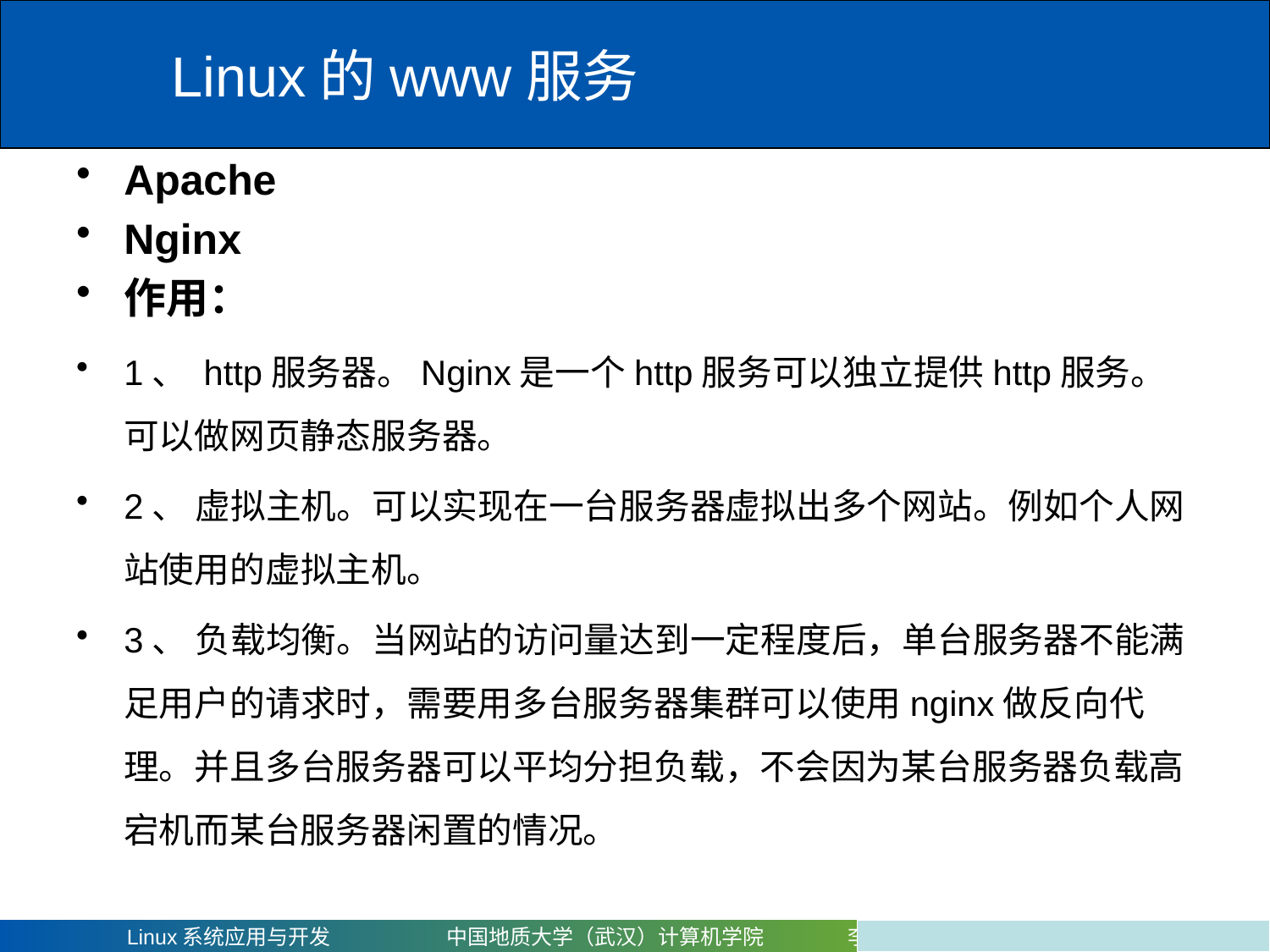

# Linux的www服务
Apache
Nginx
作用：
1、 http服务器。Nginx是一个http服务可以独立提供http服务。可以做网页静态服务器。
2、 虚拟主机。可以实现在一台服务器虚拟出多个网站。例如个人网站使用的虚拟主机。
3、 负载均衡。当网站的访问量达到一定程度后，单台服务器不能满足用户的请求时，需要用多台服务器集群可以使用nginx做反向代理。并且多台服务器可以平均分担负载，不会因为某台服务器负载高宕机而某台服务器闲置的情况。